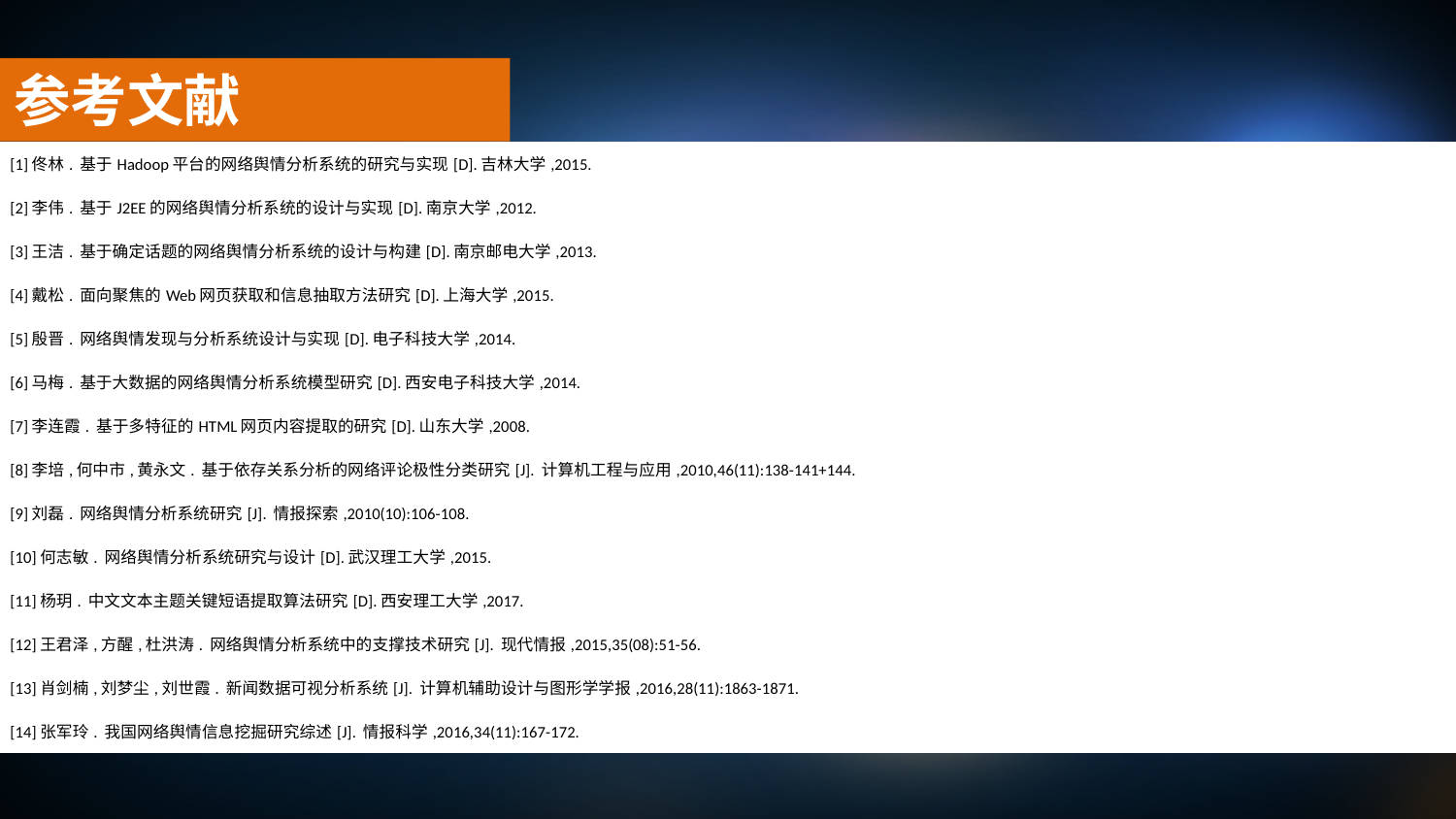

参考文献
| [1]佟林. 基于Hadoop平台的网络舆情分析系统的研究与实现[D].吉林大学,2015. |
| --- |
| [2]李伟. 基于J2EE的网络舆情分析系统的设计与实现[D].南京大学,2012. |
| [3]王洁. 基于确定话题的网络舆情分析系统的设计与构建[D].南京邮电大学,2013. |
| [4]戴松. 面向聚焦的Web网页获取和信息抽取方法研究[D].上海大学,2015. |
| [5]殷晋. 网络舆情发现与分析系统设计与实现[D].电子科技大学,2014. |
| [6]马梅. 基于大数据的网络舆情分析系统模型研究[D].西安电子科技大学,2014. |
| [7]李连霞. 基于多特征的HTML网页内容提取的研究[D].山东大学,2008. |
| [8]李培,何中市,黄永文. 基于依存关系分析的网络评论极性分类研究[J]. 计算机工程与应用,2010,46(11):138-141+144. |
| [9]刘磊. 网络舆情分析系统研究[J]. 情报探索,2010(10):106-108. |
| [10]何志敏. 网络舆情分析系统研究与设计[D].武汉理工大学,2015. |
| [11]杨玥. 中文文本主题关键短语提取算法研究[D].西安理工大学,2017. |
| [12]王君泽,方醒,杜洪涛. 网络舆情分析系统中的支撑技术研究[J]. 现代情报,2015,35(08):51-56. |
| [13]肖剑楠,刘梦尘,刘世霞. 新闻数据可视分析系统[J]. 计算机辅助设计与图形学学报,2016,28(11):1863-1871. |
| [14]张军玲. 我国网络舆情信息挖掘研究综述[J]. 情报科学,2016,34(11):167-172. |